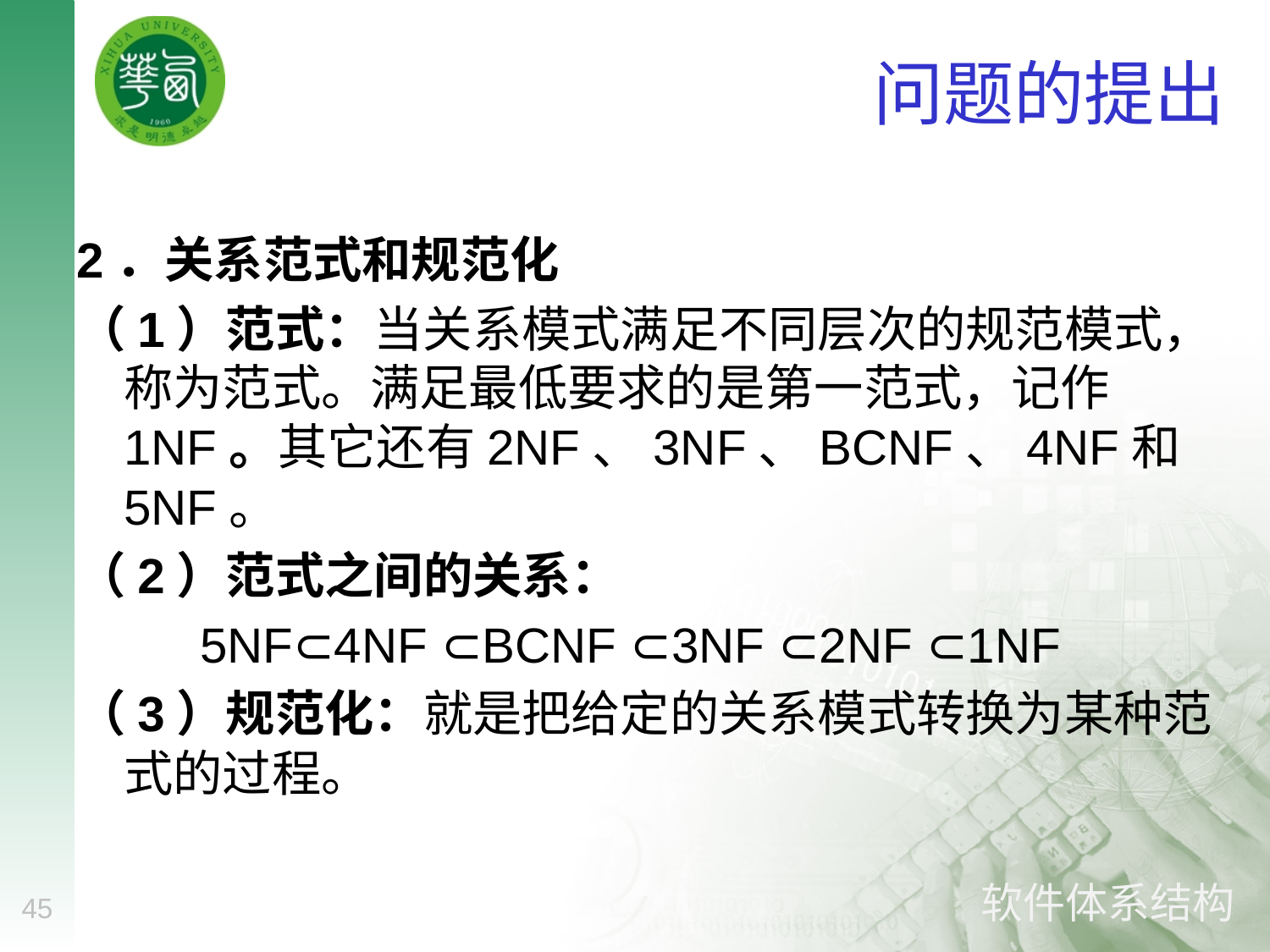

# 问题的提出
2．关系范式和规范化
（1）范式：当关系模式满足不同层次的规范模式，称为范式。满足最低要求的是第一范式，记作1NF。其它还有2NF、3NF、BCNF、4NF和5NF。
（2）范式之间的关系：
         5NF⊂4NF ⊂BCNF ⊂3NF ⊂2NF ⊂1NF
（3）规范化：就是把给定的关系模式转换为某种范式的过程。
45